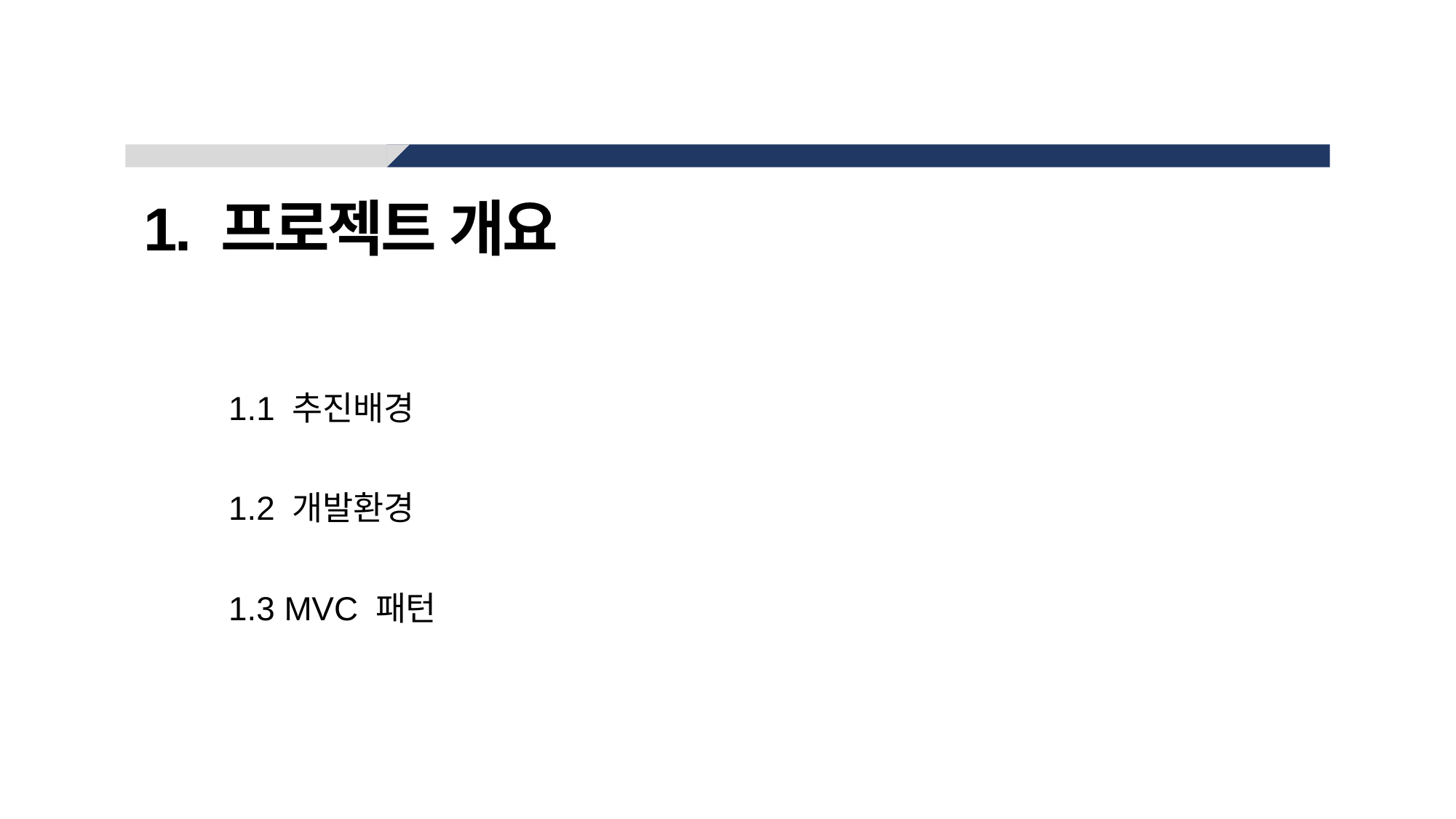

1. 프로젝트 개요
1.1 추진배경
1.2 개발환경
1.3 MVC 패턴